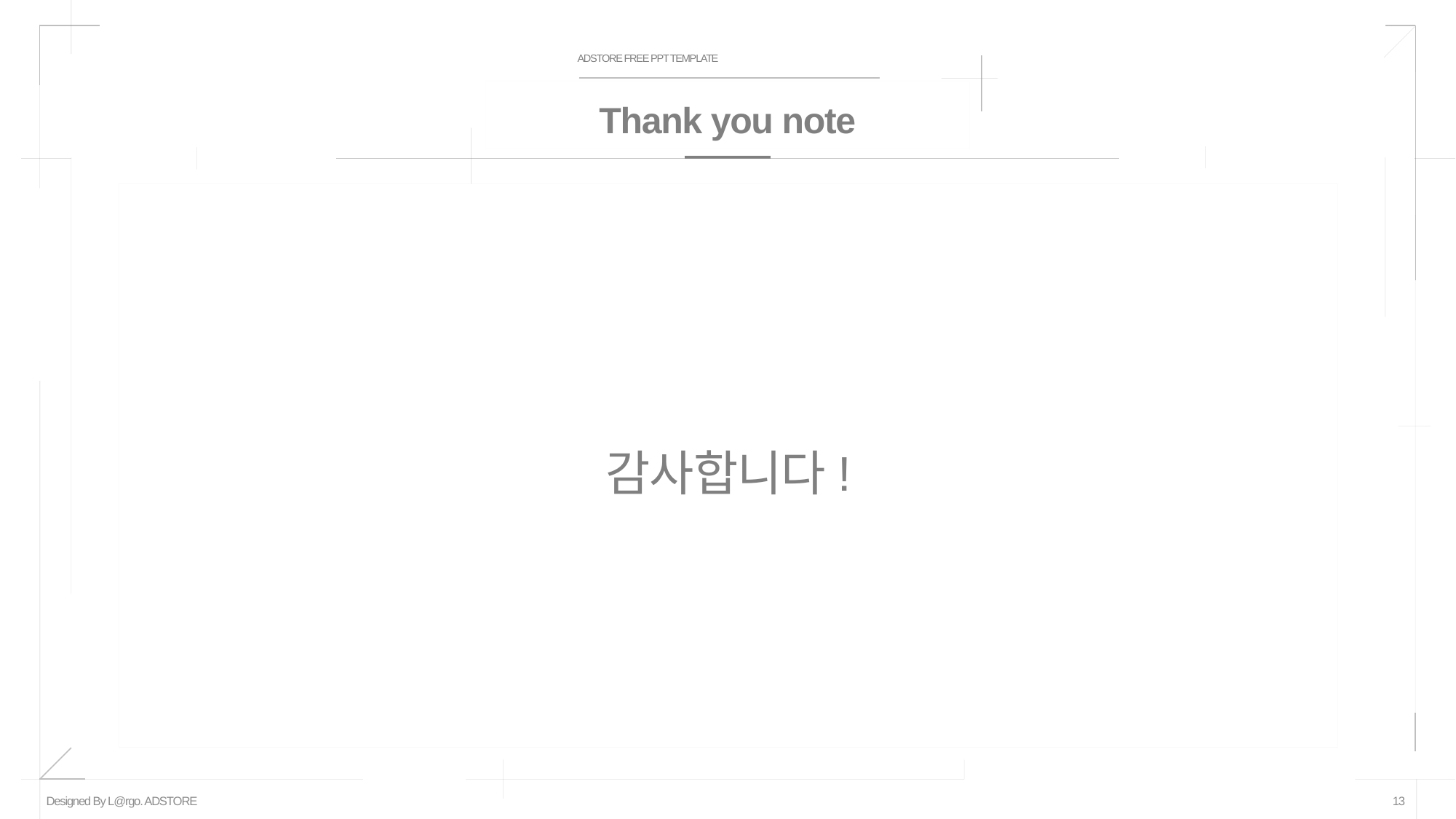

ADSTORE FREE PPT TEMPLATE
# Thank you note
감사합니다!
Designed By L@rgo. ADSTORE
13